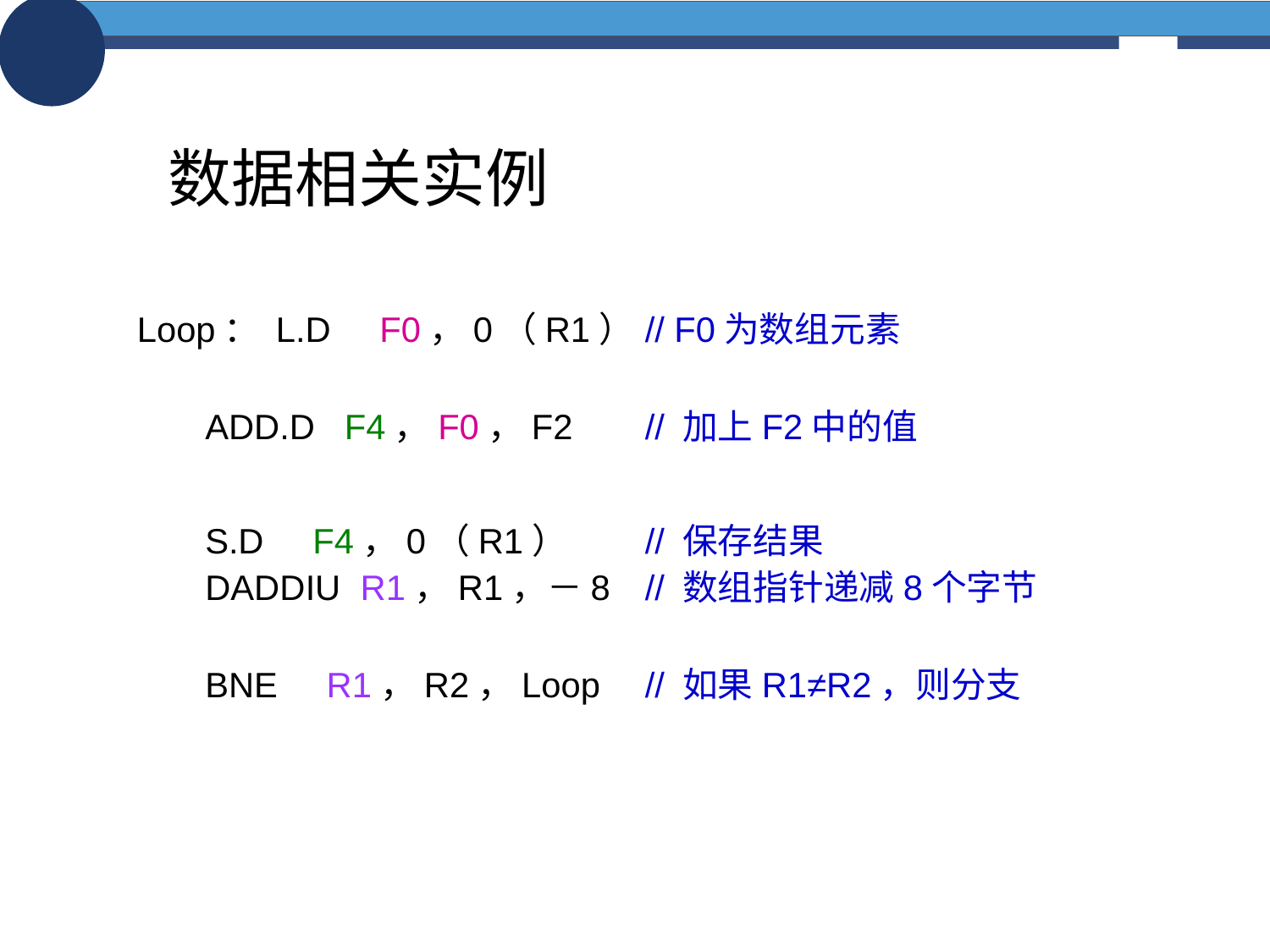

# 数据相关实例
Loop： L.D     F0，0（R1）	// F0为数组元素

       ADD.D   F4，F0，F2	// 加上F2中的值
       S.D     F4，0（R1）	// 保存结果
       DADDIU  R1，R1，－8	// 数组指针递减8个字节
       BNE     R1，R2，Loop	// 如果R1≠R2，则分支